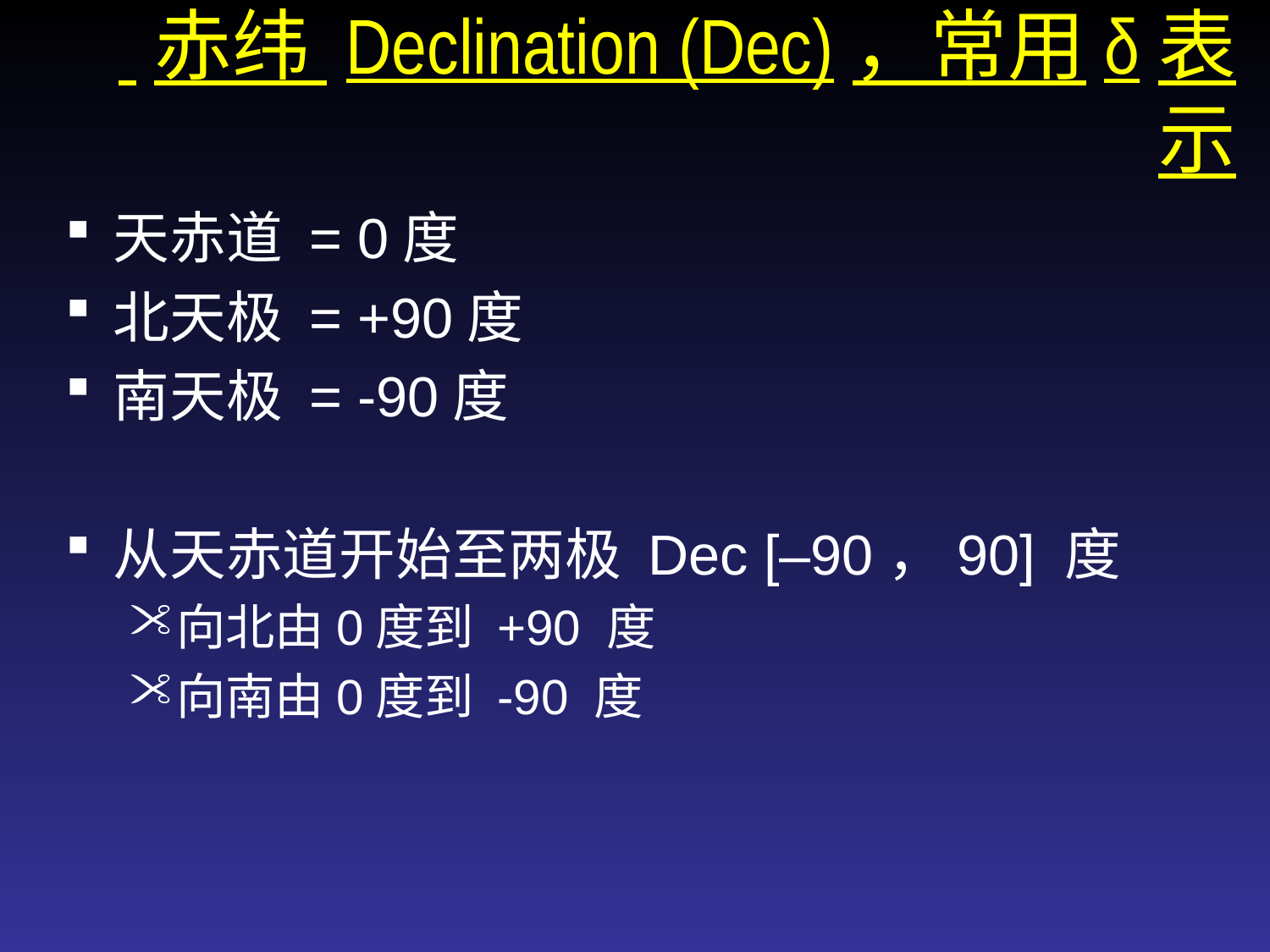

赤纬 Declination (Dec)，常用δ表示
天赤道 = 0度
北天极 = +90度
南天极 = -90度

从天赤道开始至两极 Dec [–90，90] 度
向北由0度到 +90 度
向南由0度到 -90 度